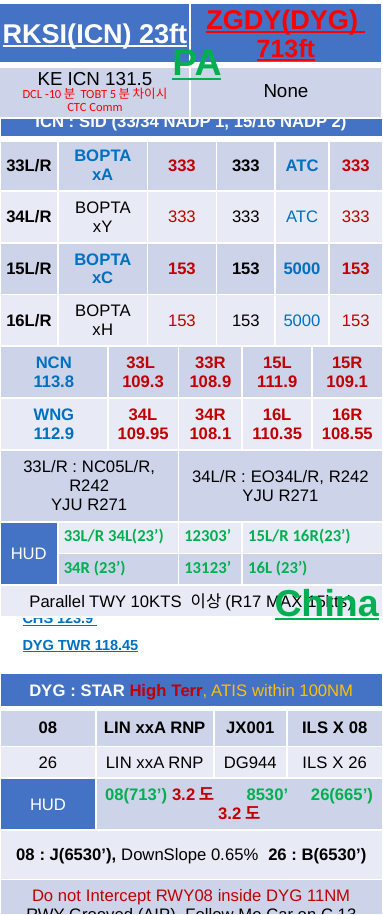

| RKSI(ICN) 23ft | ZGDY(DYG) 713ft |
| --- | --- |
| KE ICN 131.5 DCL -10분 TOBT 5분 차이시 CTC Comm | None |
PA
| ICN : SID (33/34 NADP 1, 15/16 NADP 2) |  |  |  |  |  |  |  |  |  |
| --- | --- | --- | --- | --- | --- | --- | --- | --- | --- |
| 33L/R | BOPTA xA |  | 333 |  | 333 |  | ATC |  | 333 |
| 34L/R | BOPTA xY |  | 333 |  | 333 |  | ATC |  | 333 |
| 15L/R | BOPTA xC |  | 153 |  | 153 |  | 5000 |  | 153 |
| 16L/R | BOPTA xH |  | 153 |  | 153 |  | 5000 |  | 153 |
| NCN 113.8 |  | 33L 109.3 |  | 33R 108.9 |  | 15L 111.9 |  | 15R 109.1 |  |
| WNG 112.9 |  | 34L 109.95 |  | 34R 108.1 |  | 16L 110.35 |  | 16R 108.55 |  |
| 33L/R : NC05L/R, R242 YJU R271 |  |  |  | 34L/R : EO34L/R, R242 YJU R271 |  |  |  |  |  |
| HUD | 33L/R 34L(23’) |  |  | 12303’ |  | 15L/R 16R(23’) |  |  |  |
|  | 34R (23’) |  |  | 13123’ |  | 16L (23’) |  |  |  |
| Parallel TWY 10KTS 이상(R17 MAX 15kts) |  |  |  |  |  |  |  |  |  |
DEP 125.15 – TGU 126.17 – 120.72 – 124.52(125.72)
SHA 120.95 – 120.55 – 126.17 – 125.32 – 132.32
120.1 – GZU 133.25 – 133.5 – 124.9
CHS 123.9
DYG TWR 118.45
China
| DYG : STAR High Terr, ATIS within 100NM |  |  |  |
| --- | --- | --- | --- |
| 08 | LIN xxA RNP | JX001 | ILS X 08 |
| 26 | LIN xxA RNP | DG944 | ILS X 26 |
| HUD | 08(713’) 3.2도 8530’ 26(665’) 3.2도 |  |  |
| 08 : J(6530’), DownSlope 0.65% 26 : B(6530’) |  |  |  |
| Do not Intercept RWY08 inside DYG 11NM RWY Grooved (AIP), Follow Me Car on C 13 |  |  |  |